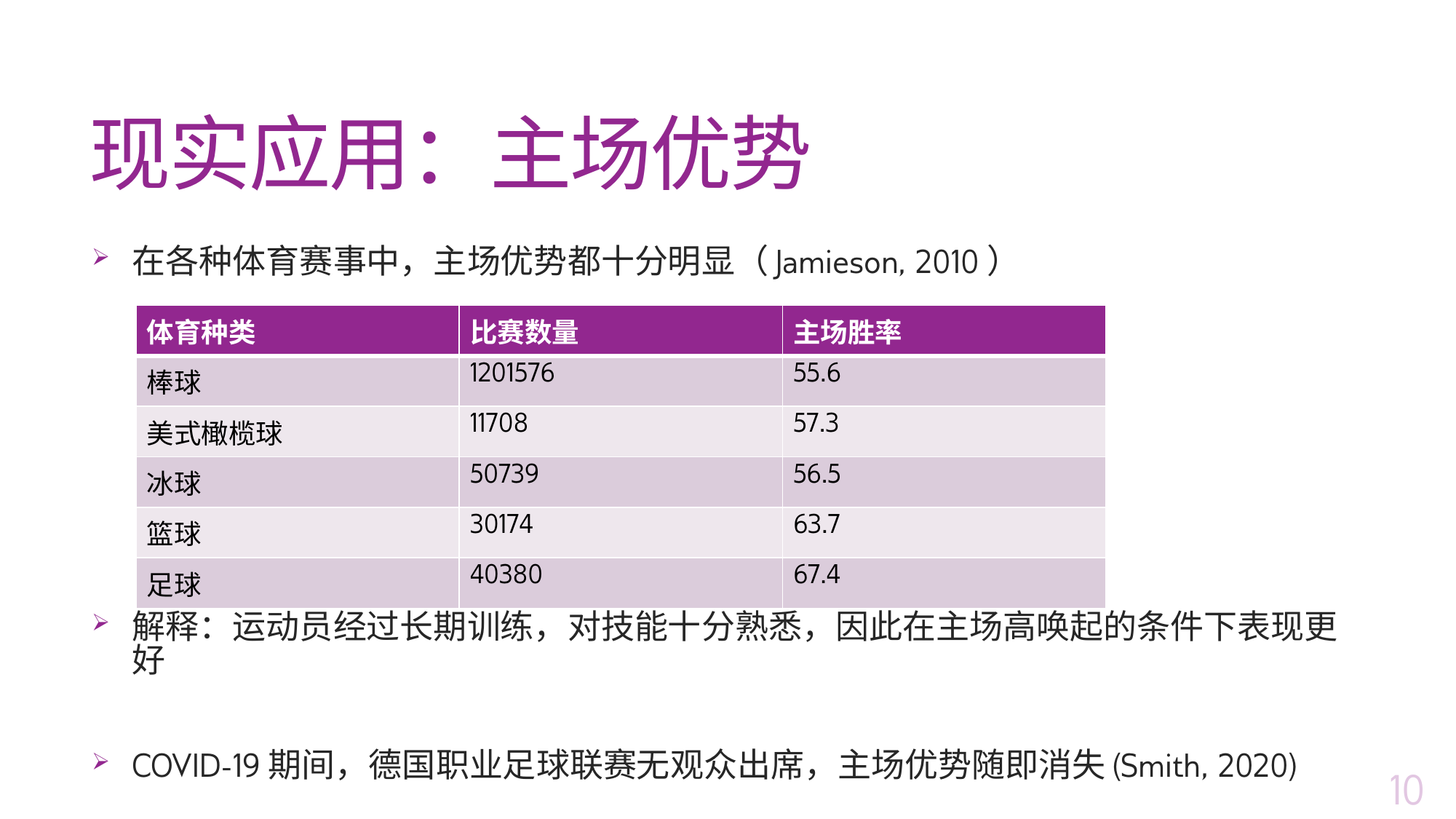

# 现实应用：主场优势
在各种体育赛事中，主场优势都十分明显（Jamieson, 2010）

解释：运动员经过长期训练，对技能十分熟悉，因此在主场高唤起的条件下表现更好

COVID-19期间，德国职业足球联赛无观众出席，主场优势随即消失(Smith, 2020)
| 体育种类 | 比赛数量 | 主场胜率 |
| --- | --- | --- |
| 棒球 | 1201576 | 55.6 |
| 美式橄榄球 | 11708 | 57.3 |
| 冰球 | 50739 | 56.5 |
| 篮球 | 30174 | 63.7 |
| 足球 | 40380 | 67.4 |
10